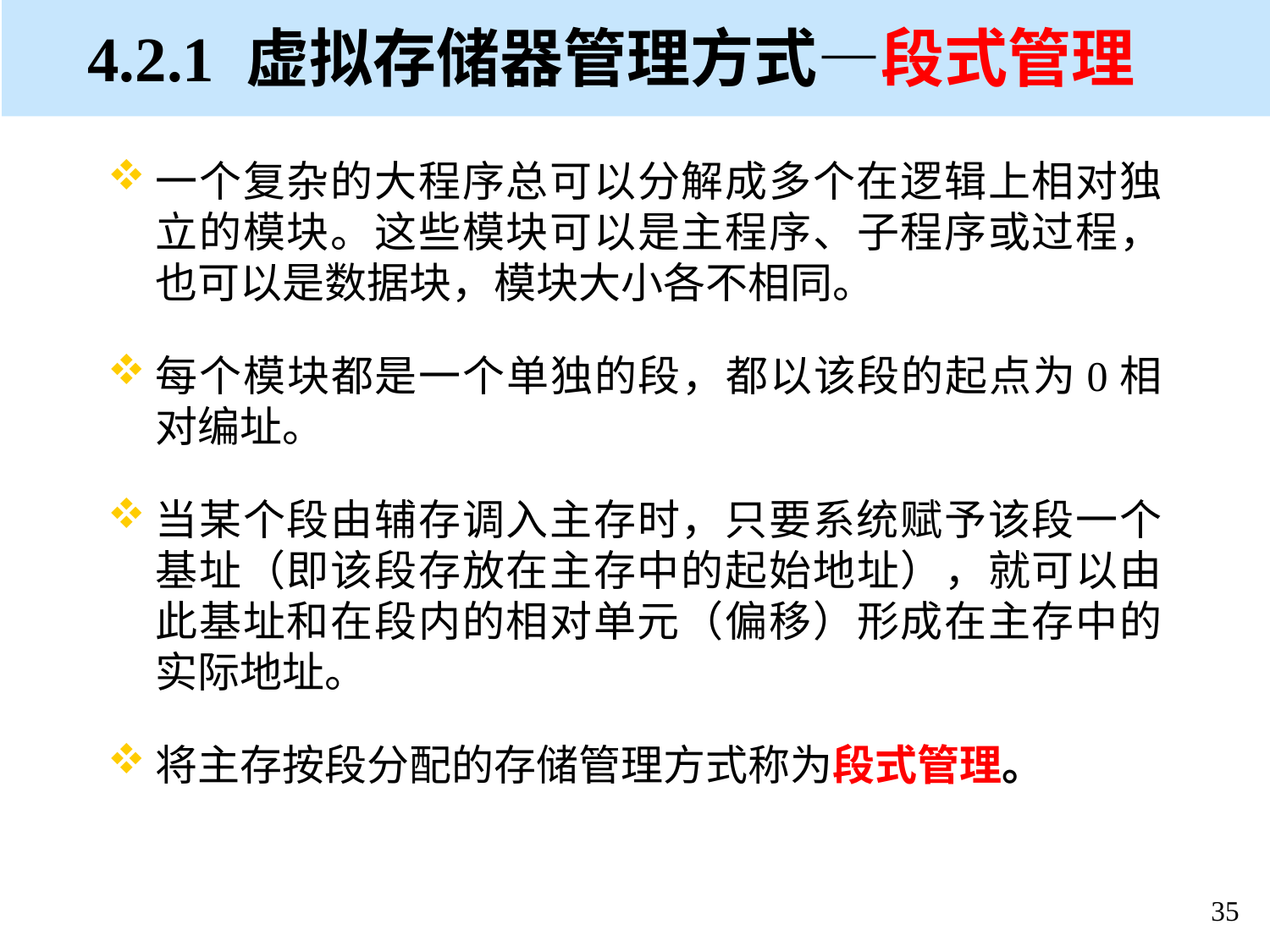

# 4.2.1 虚拟存储器管理方式—段式管理
一个复杂的大程序总可以分解成多个在逻辑上相对独立的模块。这些模块可以是主程序、子程序或过程，也可以是数据块，模块大小各不相同。
每个模块都是一个单独的段，都以该段的起点为0相对编址。
当某个段由辅存调入主存时，只要系统赋予该段一个基址（即该段存放在主存中的起始地址），就可以由此基址和在段内的相对单元（偏移）形成在主存中的实际地址。
将主存按段分配的存储管理方式称为段式管理。